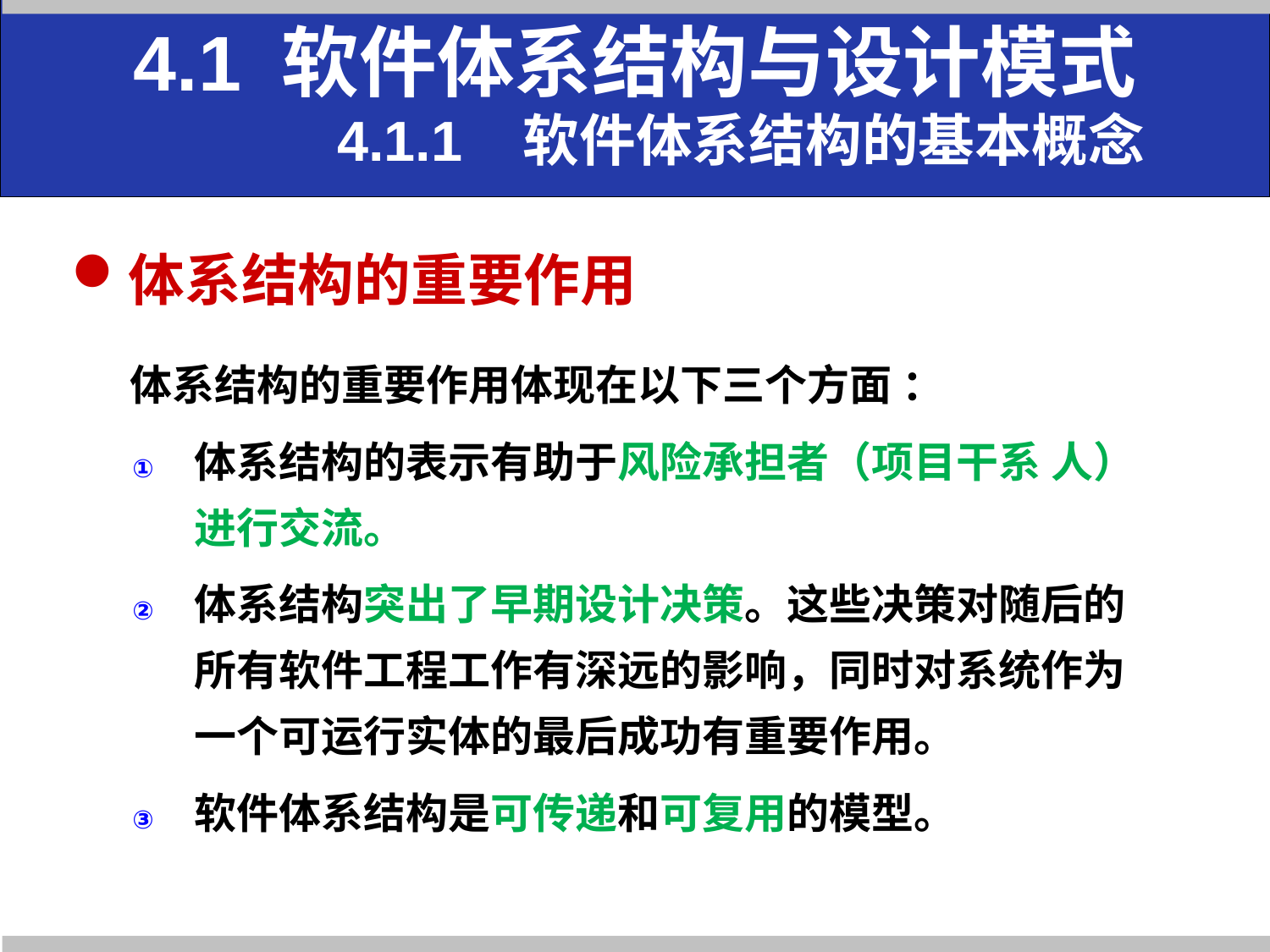

4.1 软件体系结构与设计模式
           4.1.1   软件体系结构的基本概念
体系结构的重要作用
    体系结构的重要作用体现在以下三个方面 ：
体系结构的表示有助于风险承担者（项目干系 人）进行交流。
体系结构突出了早期设计决策。这些决策对随后的所有软件工程工作有深远的影响，同时对系统作为一个可运行实体的最后成功有重要作用。
软件体系结构是可传递和可复用的模型。

393